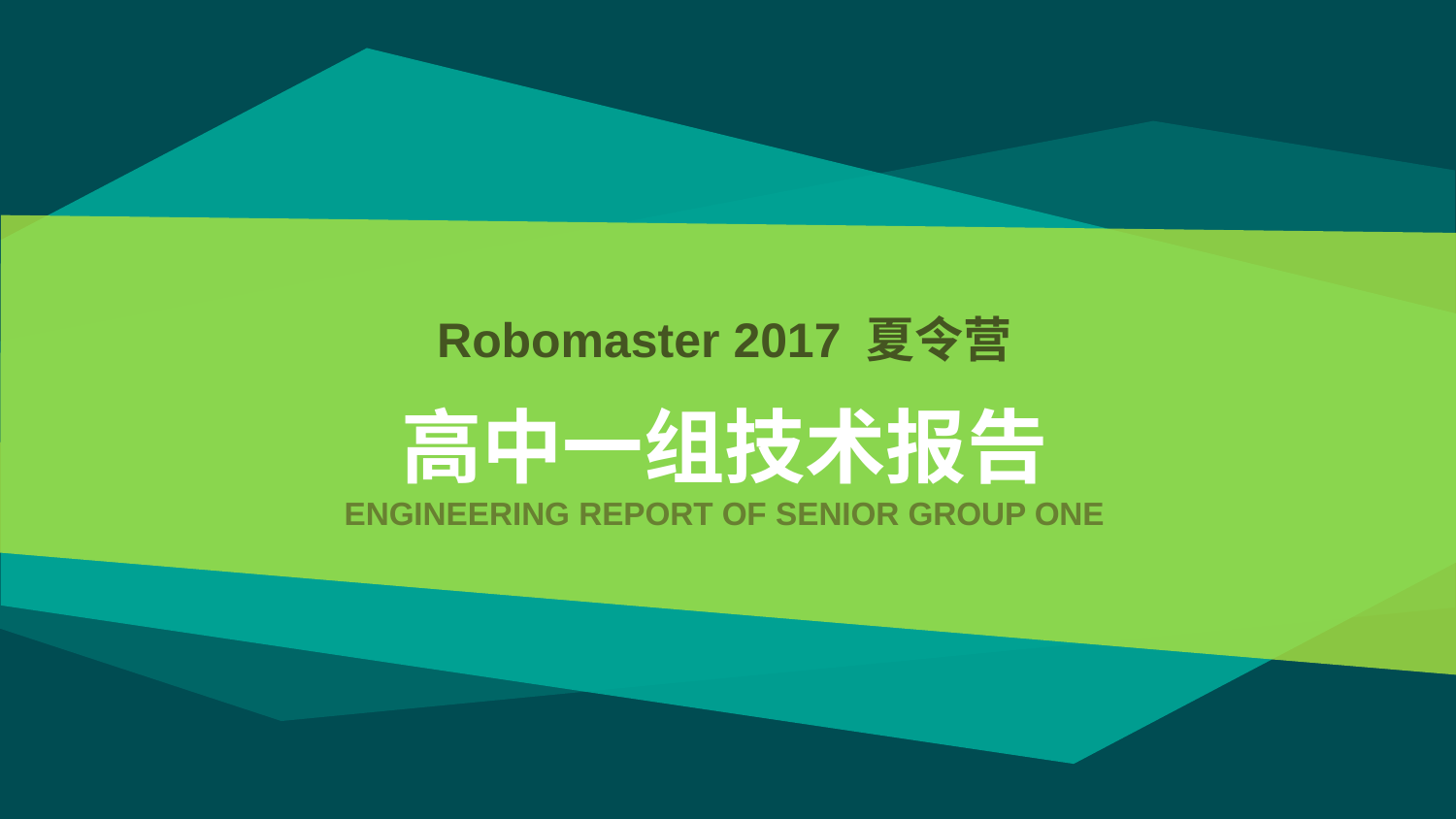

# Robomaster 2017 夏令营 高中一组技术报告
engineering report OF Senior group one